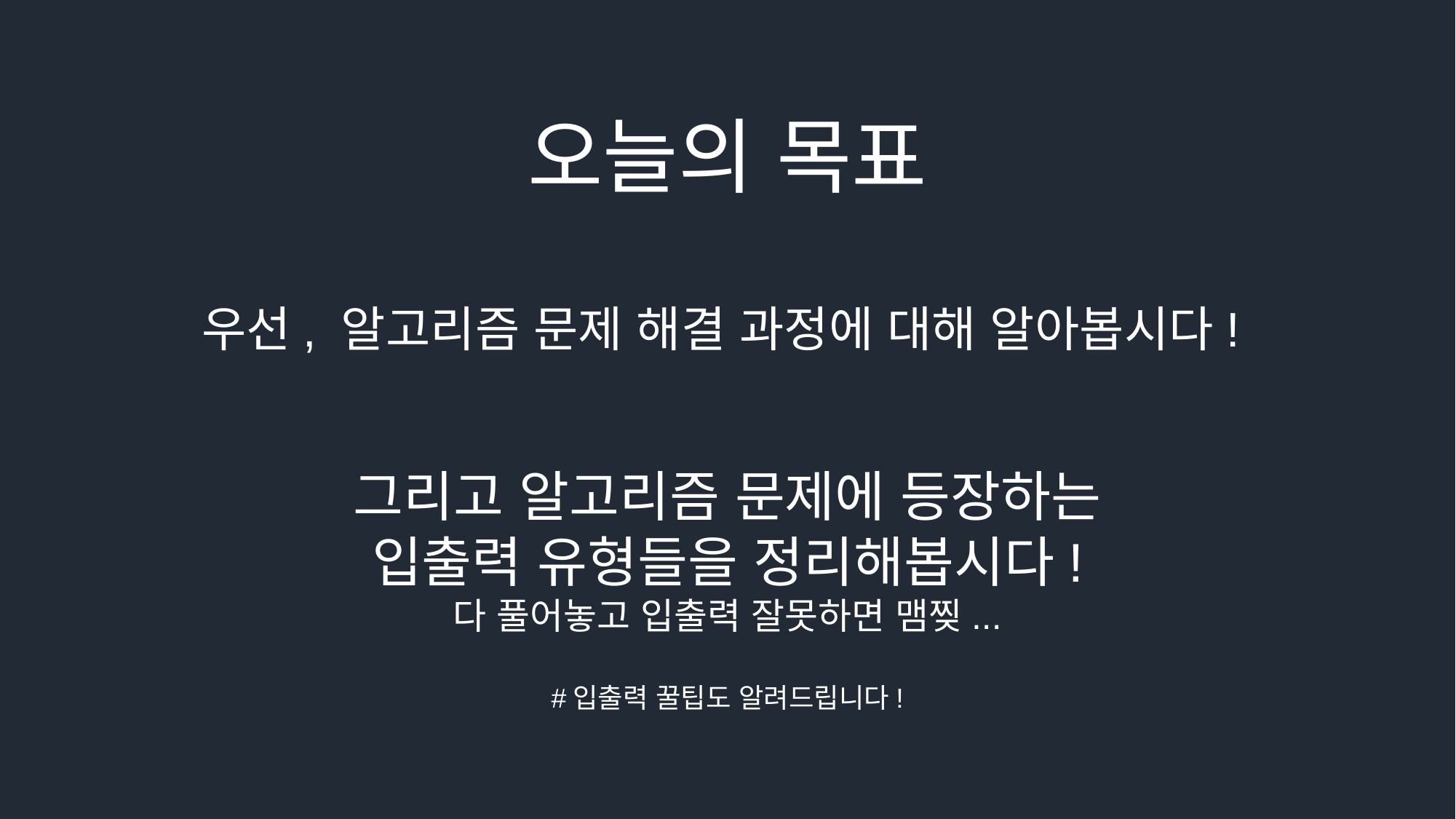

오늘의 목표
우선, 알고리즘 문제 해결 과정에 대해 알아봅시다!
그리고 알고리즘 문제에 등장하는
입출력 유형들을 정리해봅시다!
다 풀어놓고 입출력 잘못하면 맴찢...
#입출력 꿀팁도 알려드립니다!